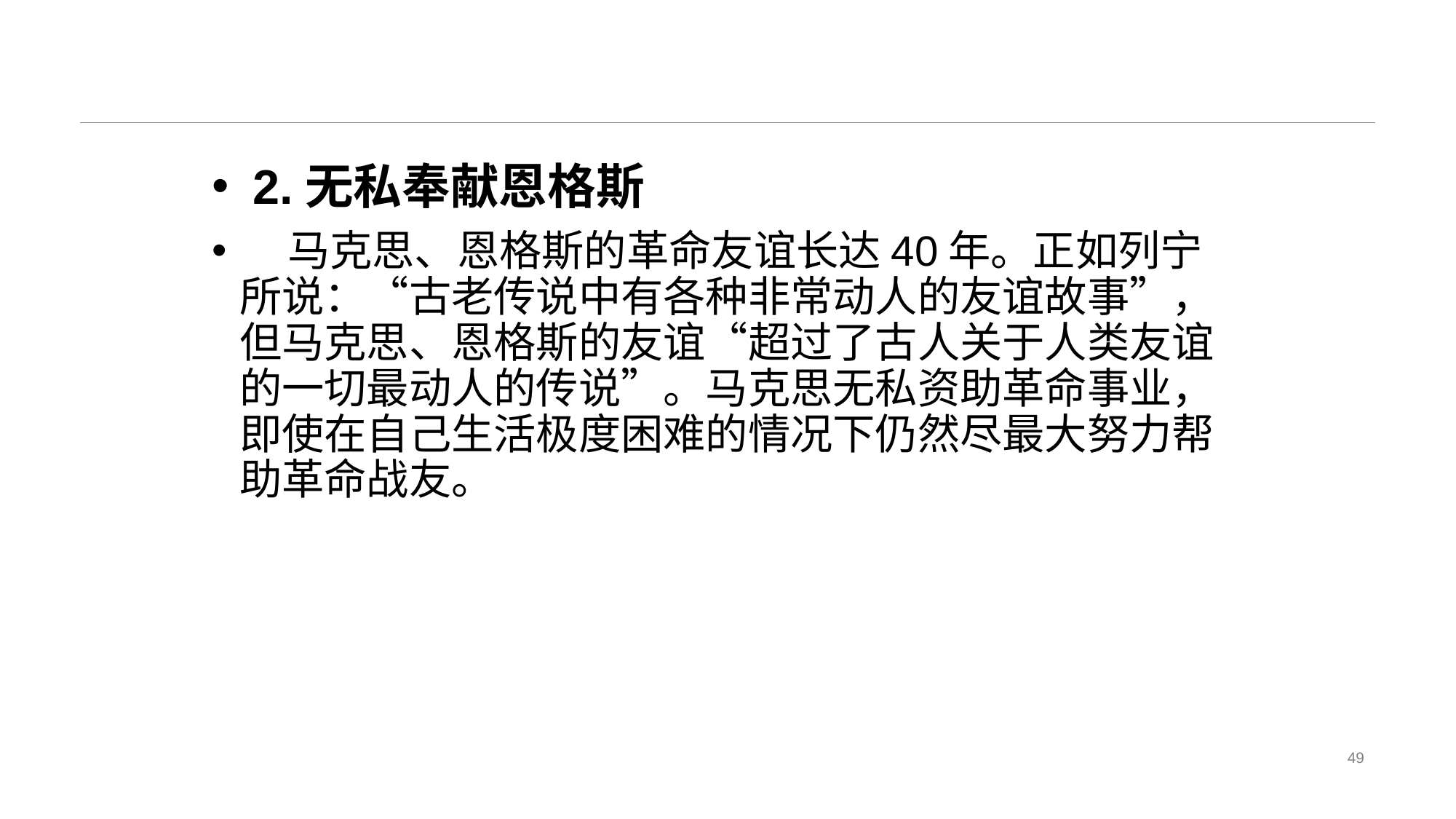

2.无私奉献恩格斯
    马克思、恩格斯的革命友谊长达40年。正如列宁所说：“古老传说中有各种非常动人的友谊故事”，但马克思、恩格斯的友谊“超过了古人关于人类友谊的一切最动人的传说”。马克思无私资助革命事业，即使在自己生活极度困难的情况下仍然尽最大努力帮助革命战友。

49